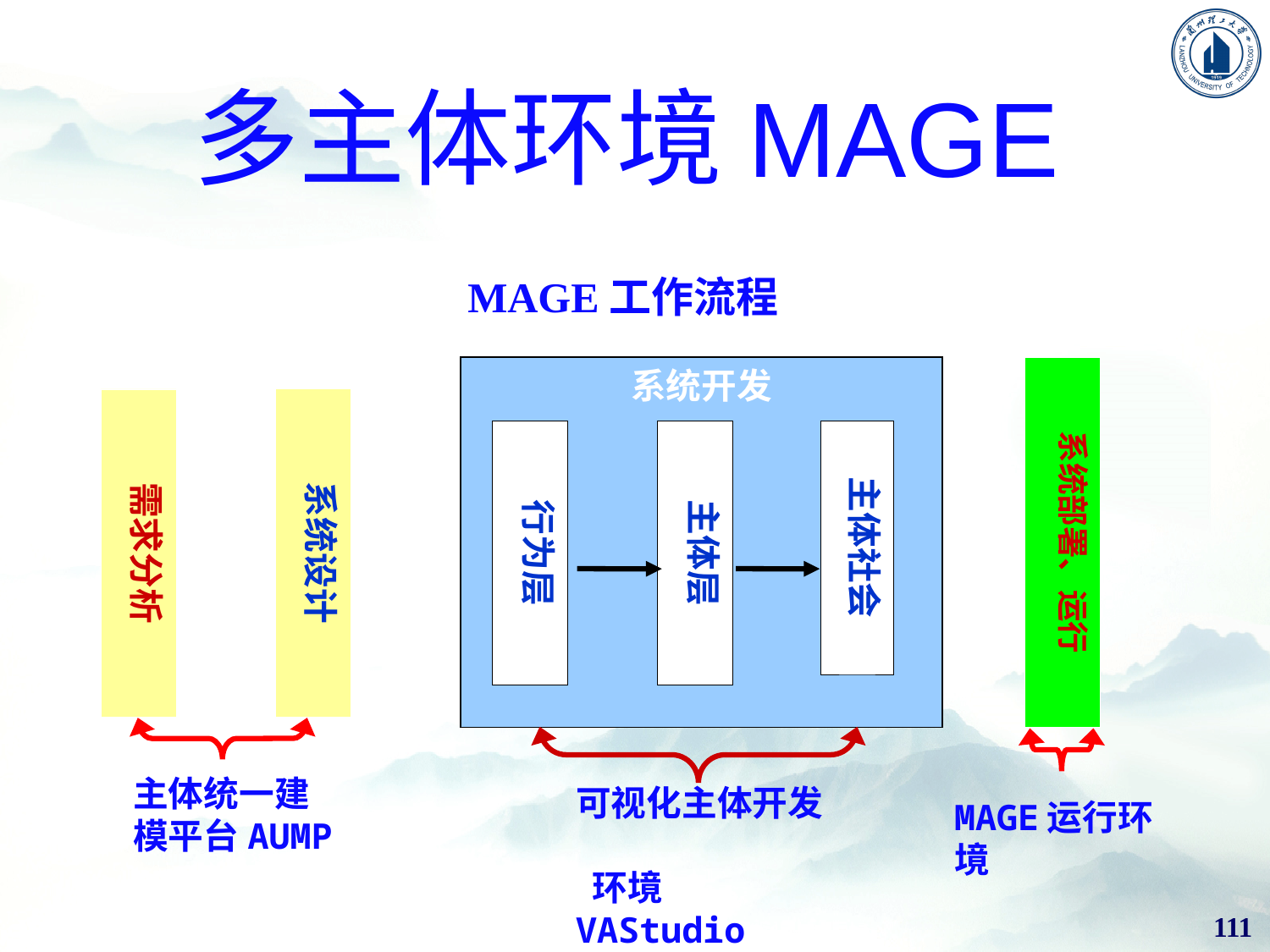

# 多主体环境MAGE
MAGE工作流程
系统开发
系统部署、运行
系统设计
需求分析
行为层
主体层
主体社会

主体统一建模平台AUMP
可视化主体开发
 环境VAStudio
MAGE运行环境
111